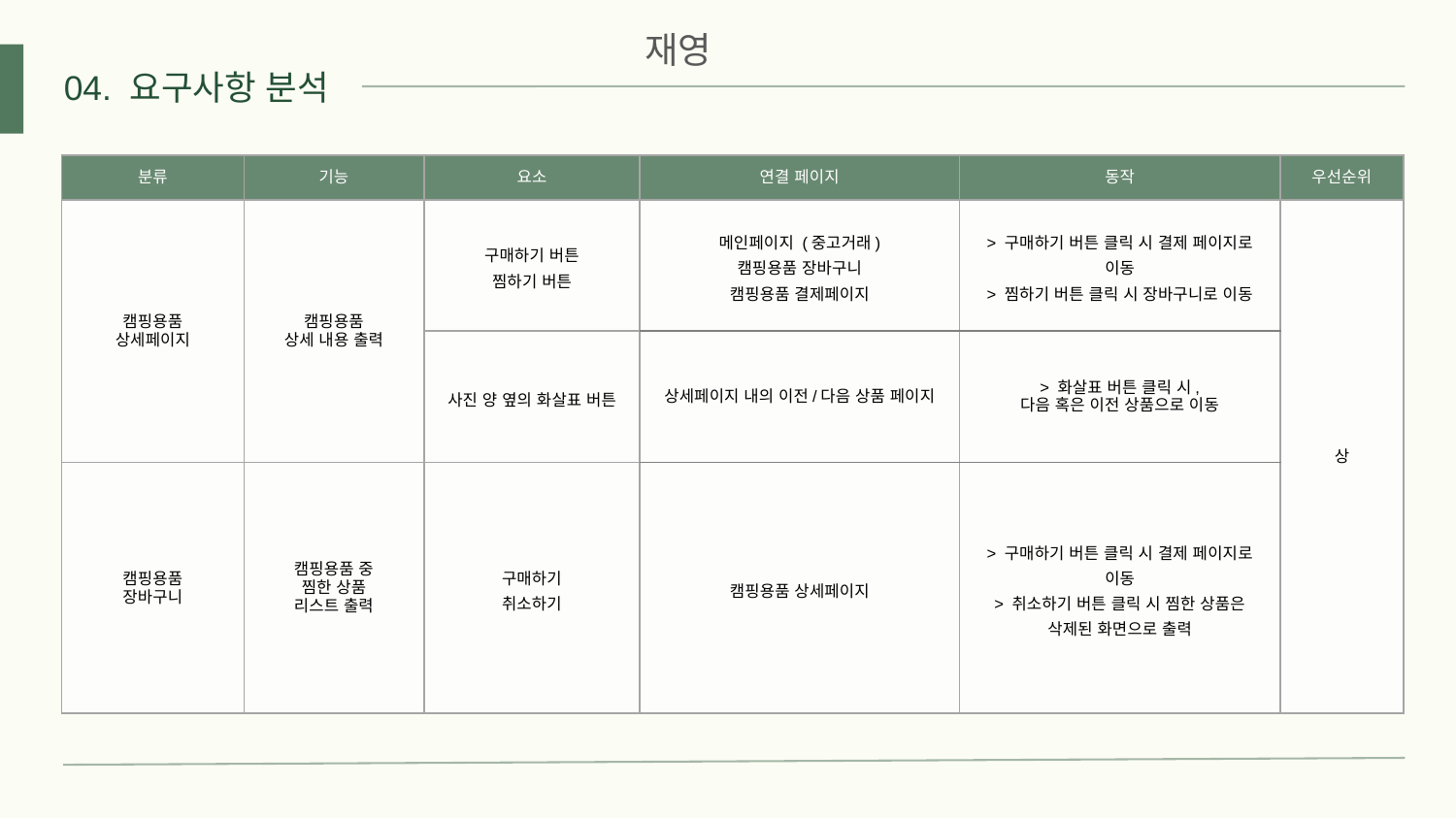

재영

04. 요구사항 분석
| 분류 | 기능 | 요소 | 연결 페이지 | 동작 | 우선순위 |
| --- | --- | --- | --- | --- | --- |
| 캠핑용품 상세페이지 | 캠핑용품 상세 내용 출력 | 구매하기 버튼 찜하기 버튼 | 메인페이지 (중고거래) 캠핑용품 장바구니 캠핑용품 결제페이지 | > 구매하기 버튼 클릭 시 결제 페이지로 이동 > 찜하기 버튼 클릭 시 장바구니로 이동 | 상 |
|  |  | 사진 양 옆의 화살표 버튼 | 상세페이지 내의 이전/다음 상품 페이지 | > 화살표 버튼 클릭 시, 다음 혹은 이전 상품으로 이동 |  |
| 캠핑용품 장바구니 | 캠핑용품 중 찜한 상품 리스트 출력 | 구매하기 취소하기 | 캠핑용품 상세페이지 | > 구매하기 버튼 클릭 시 결제 페이지로 이동 > 취소하기 버튼 클릭 시 찜한 상품은 삭제된 화면으로 출력 |  |